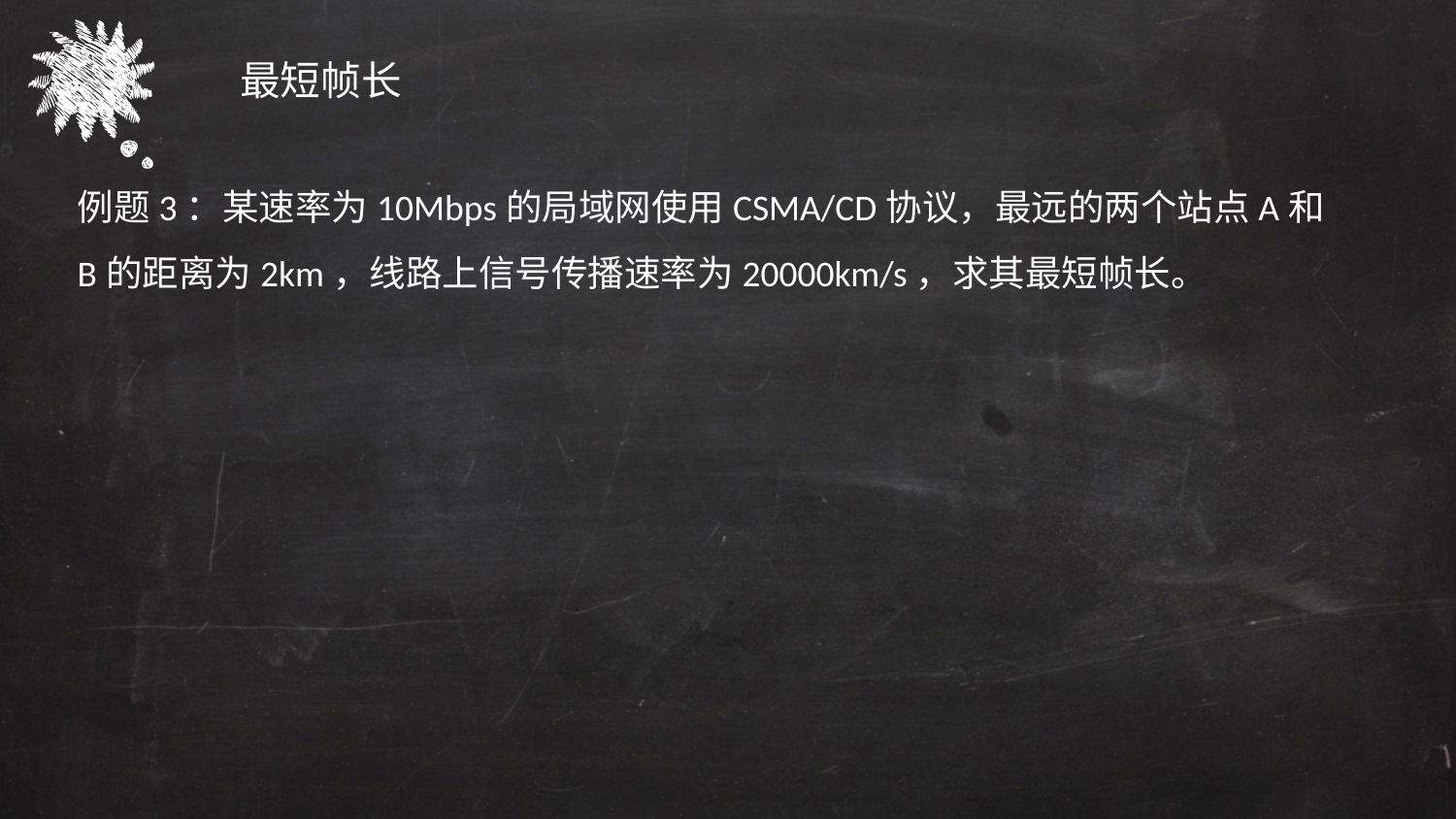

最短帧长
例题3：某速率为10Mbps的局域网使用CSMA/CD协议，最远的两个站点A和B的距离为2km，线路上信号传播速率为20000km/s，求其最短帧长。